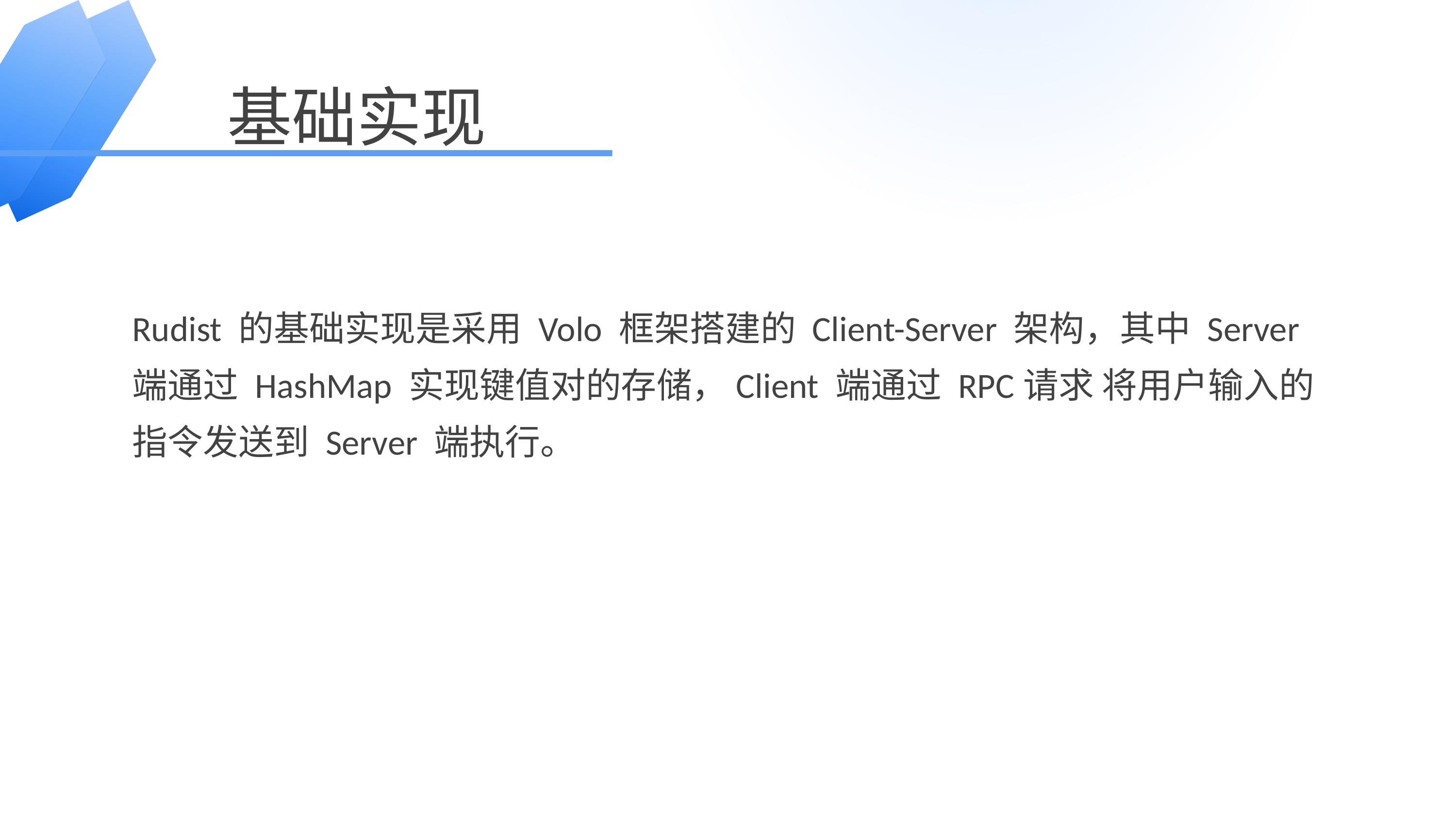

基础实现

Rudist 的基础实现是采用 Volo 框架搭建的 Client-Server 架构，其中 Server 端通过 HashMap 实现键值对的存储，Client 端通过 RPC请求 将用户输入的指令发送到 Server 端执行。